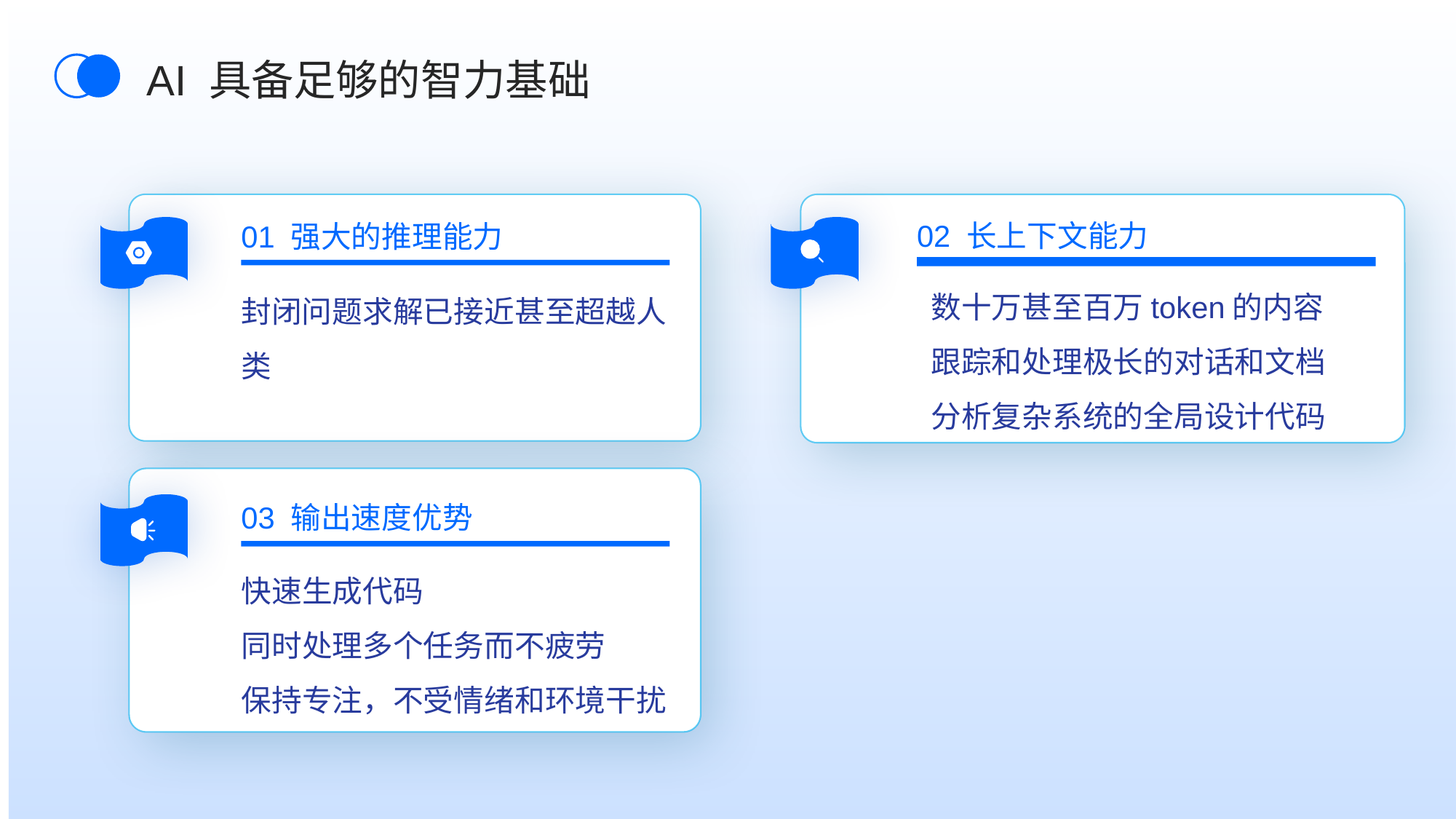

AI 具备足够的智力基础

02 长上下文能力

01 强大的推理能力

 数十万甚至百万token的内容
 跟踪和处理极长的对话和文档
 分析复杂系统的全局设计代码
封闭问题求解已接近甚至超越人类

03 输出速度优势

快速生成代码
同时处理多个任务而不疲劳
保持专注，不受情绪和环境干扰